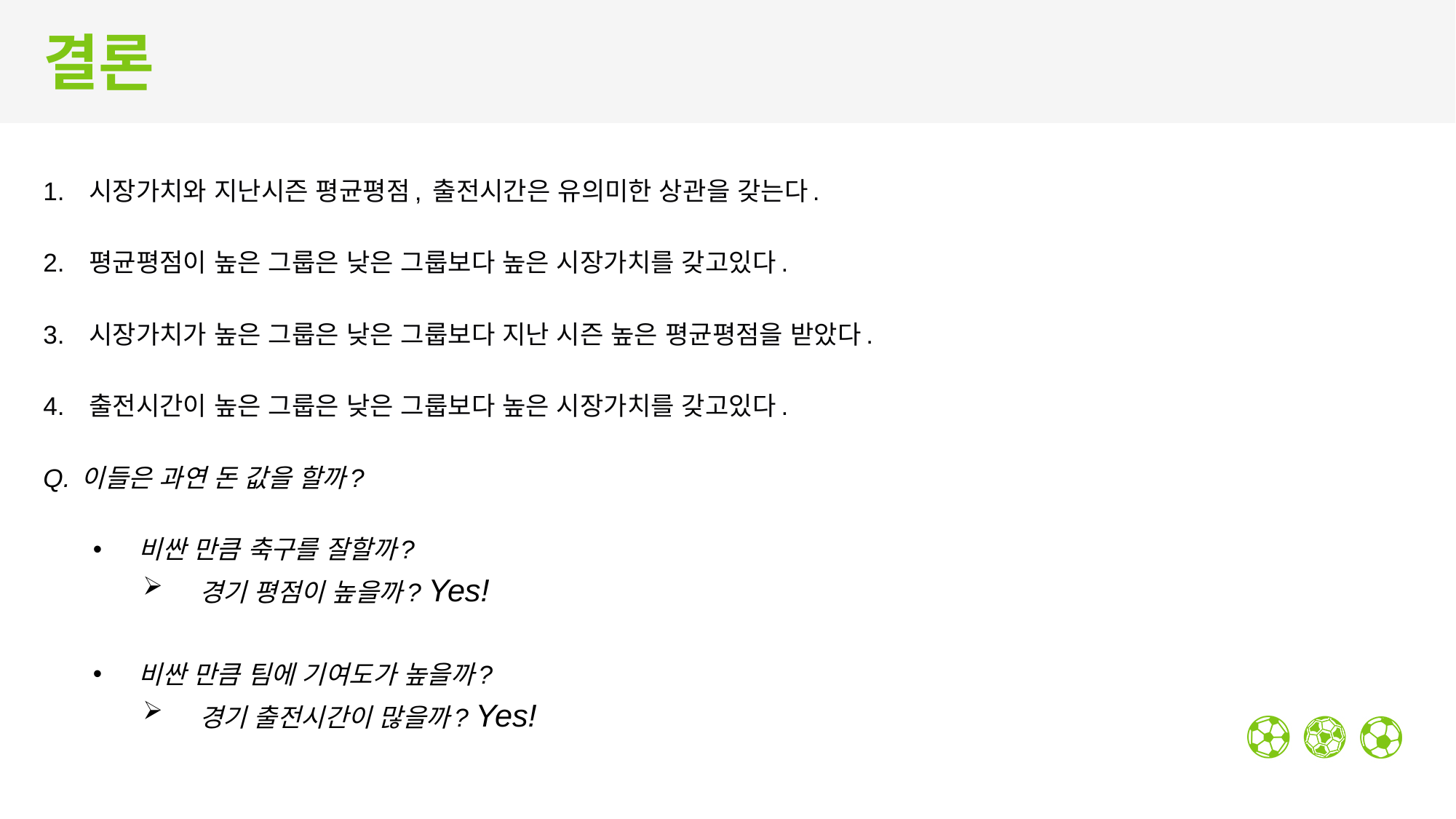

# 결론
시장가치와 지난시즌 평균평점, 출전시간은 유의미한 상관을 갖는다.

평균평점이 높은 그룹은 낮은 그룹보다 높은 시장가치를 갖고있다.

시장가치가 높은 그룹은 낮은 그룹보다 지난 시즌 높은 평균평점을 받았다.

출전시간이 높은 그룹은 낮은 그룹보다 높은 시장가치를 갖고있다.

Q. 이들은 과연 돈 값을 할까?

비싼 만큼 축구를 잘할까?
 경기 평점이 높을까? Yes!

비싼 만큼 팀에 기여도가 높을까?
 경기 출전시간이 많을까? Yes!